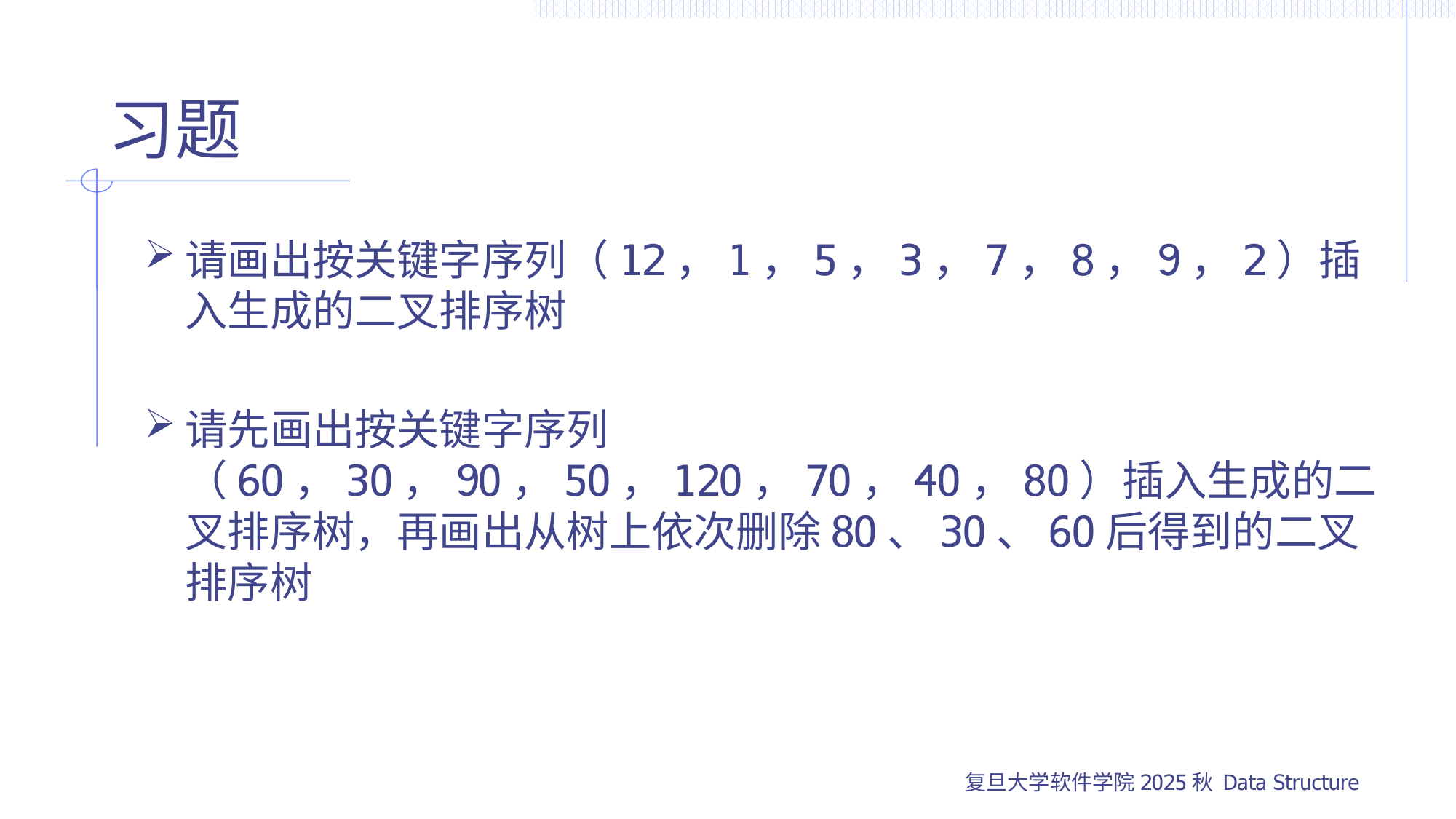

# 习题
请画出按关键字序列（12，1，5，3，7，8，9，2）插入生成的二叉排序树

请先画出按关键字序列（60，30，90，50，120，70，40，80）插入生成的二叉排序树，再画出从树上依次删除80、30、60后得到的二叉排序树